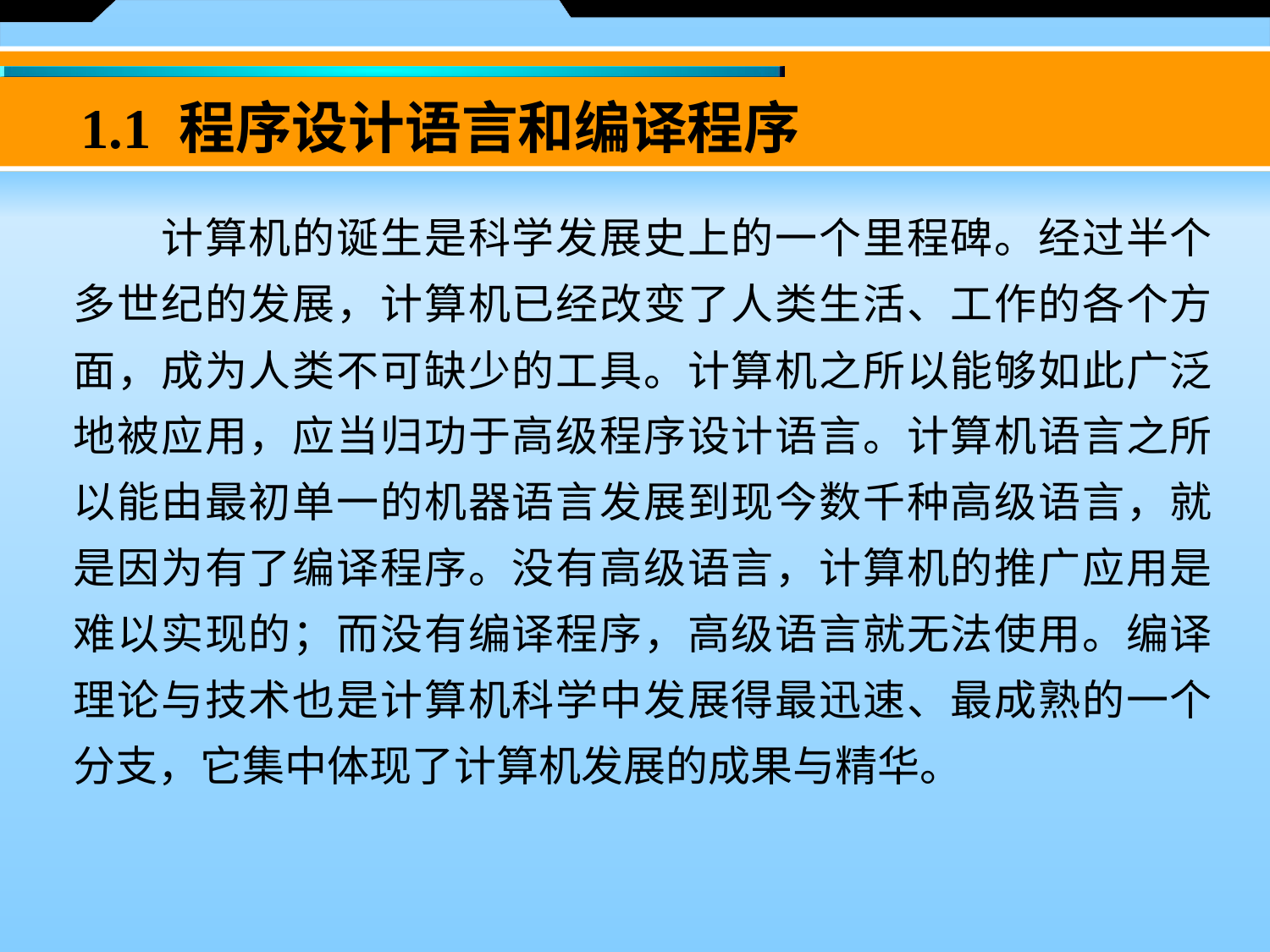

1.1 程序设计语言和编译程序
　　计算机的诞生是科学发展史上的一个里程碑。经过半个多世纪的发展，计算机已经改变了人类生活、工作的各个方面，成为人类不可缺少的工具。计算机之所以能够如此广泛地被应用，应当归功于高级程序设计语言。计算机语言之所以能由最初单一的机器语言发展到现今数千种高级语言，就是因为有了编译程序。没有高级语言，计算机的推广应用是难以实现的；而没有编译程序，高级语言就无法使用。编译理论与技术也是计算机科学中发展得最迅速、最成熟的一个分支，它集中体现了计算机发展的成果与精华。